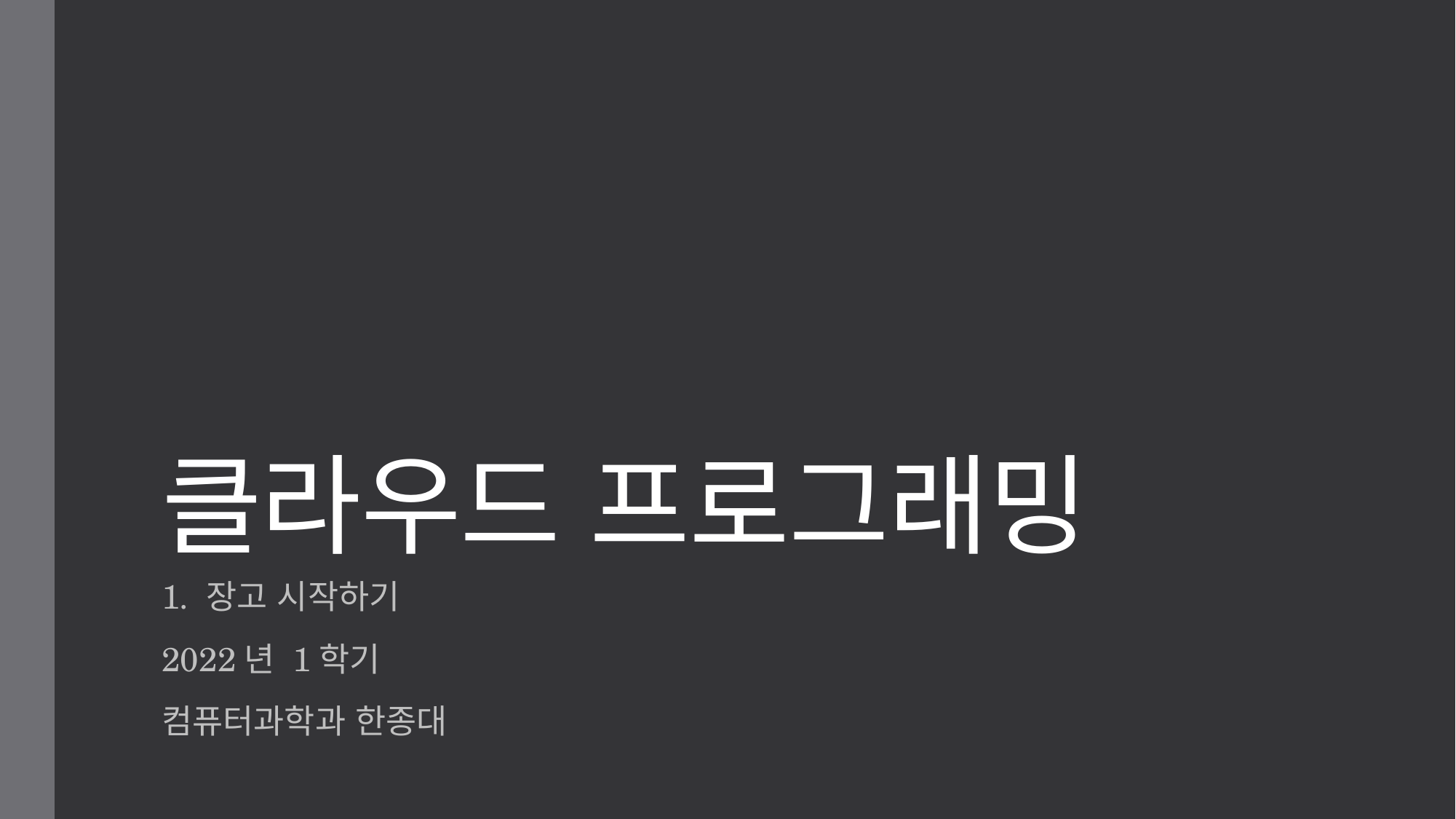

# 클라우드 프로그래밍
1. 장고 시작하기
2022년 1학기
컴퓨터과학과 한종대